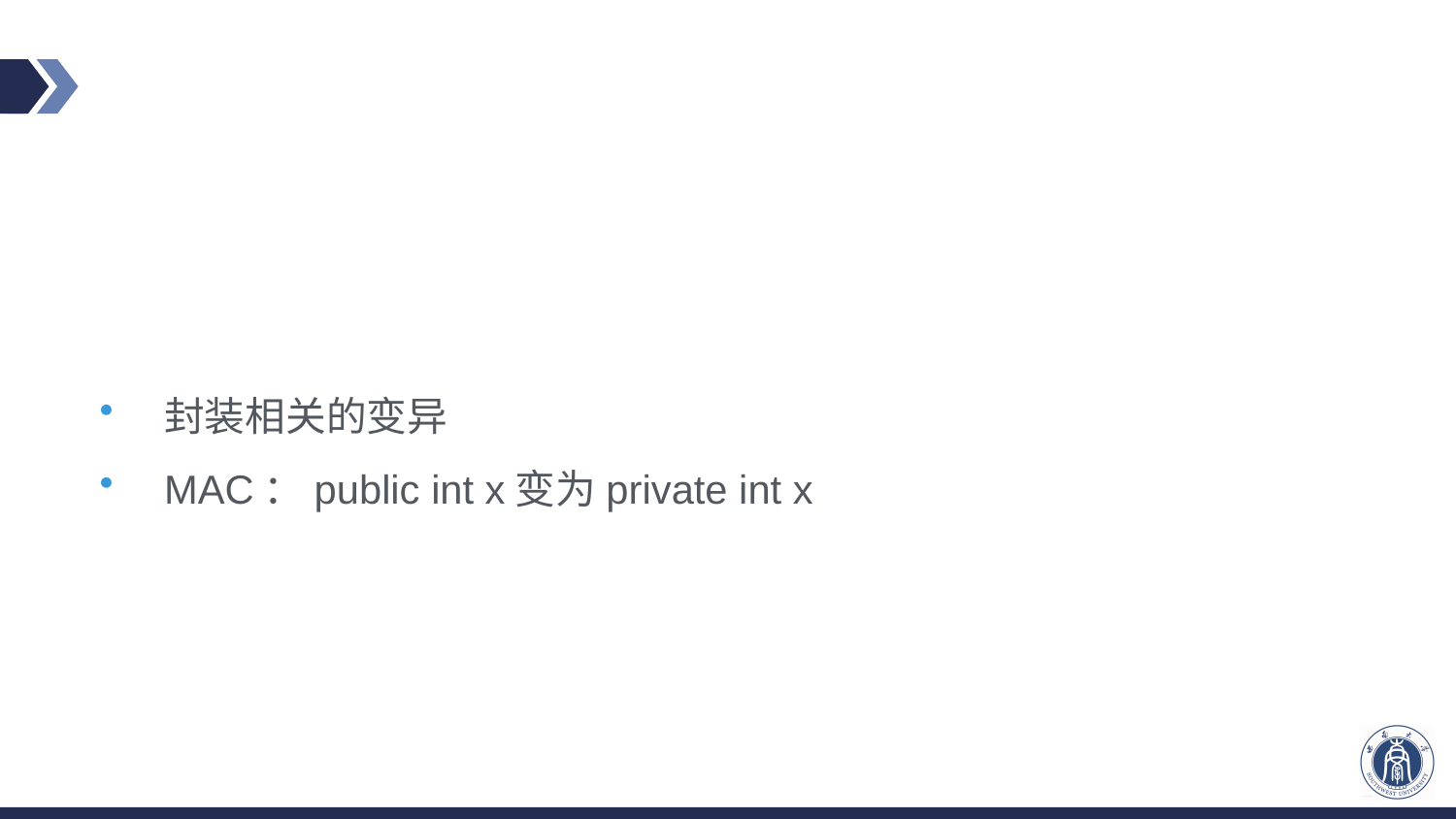

#
封装相关的变异
MAC：public int x变为private int x